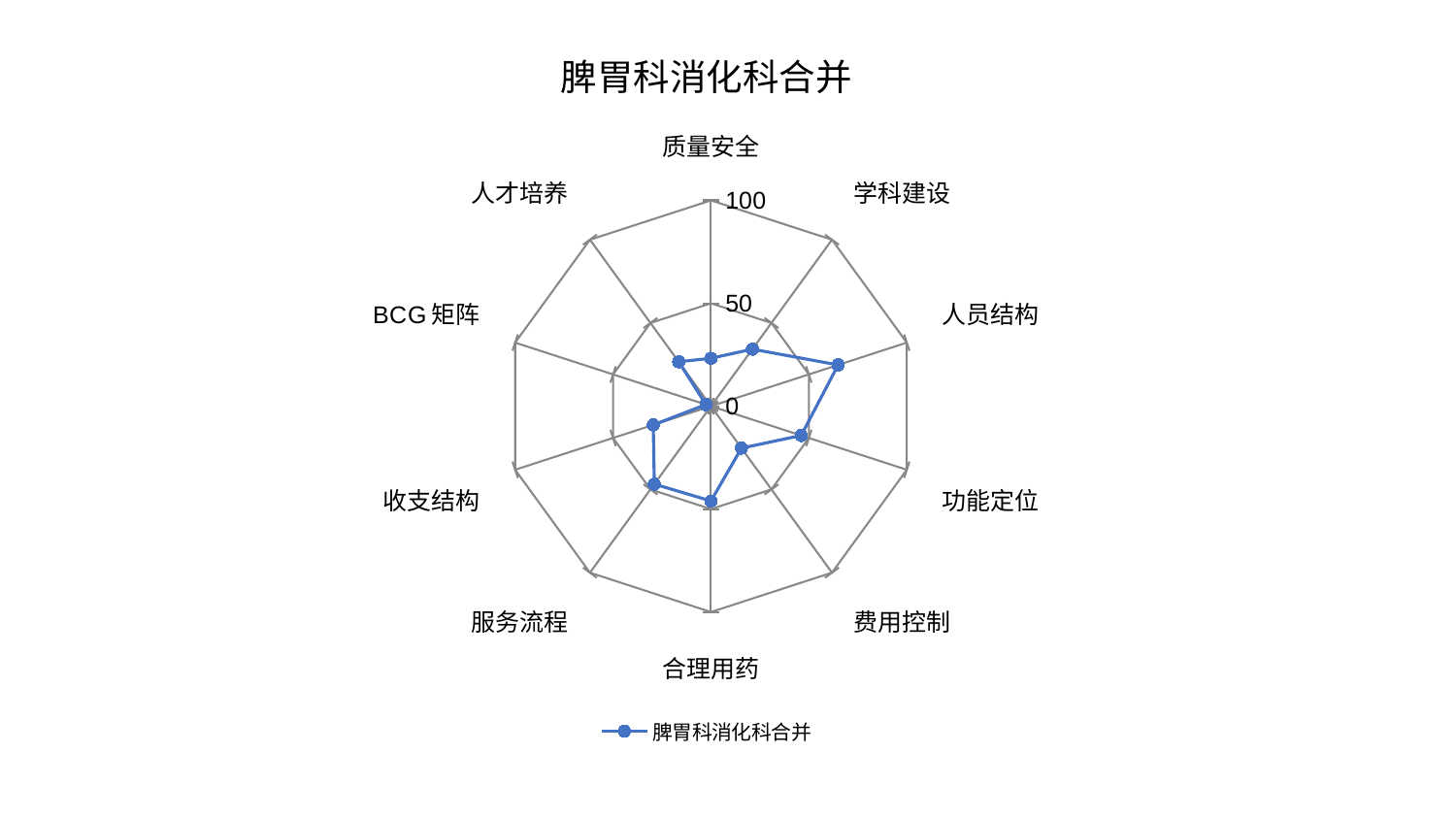

### Chart: 脾胃科消化科合并

| Category | 脾胃科消化科合并 |
|---|---|
| 质量安全 | 23.28685370715532 |
| 学科建设 | 34.26549520080027 |
| 人员结构 | 64.93337973052294 |
| 功能定位 | 46.07808315977034 |
| 费用控制 | 25.202839925381323 |
| 合理用药 | 46.057820632451744 |
| 服务流程 | 46.82709059878909 |
| 收支结构 | 29.48167559150569 |
| BCG矩阵 | 2.548007525174095 |
| 人才培养 | 26.689097724518216 |
95